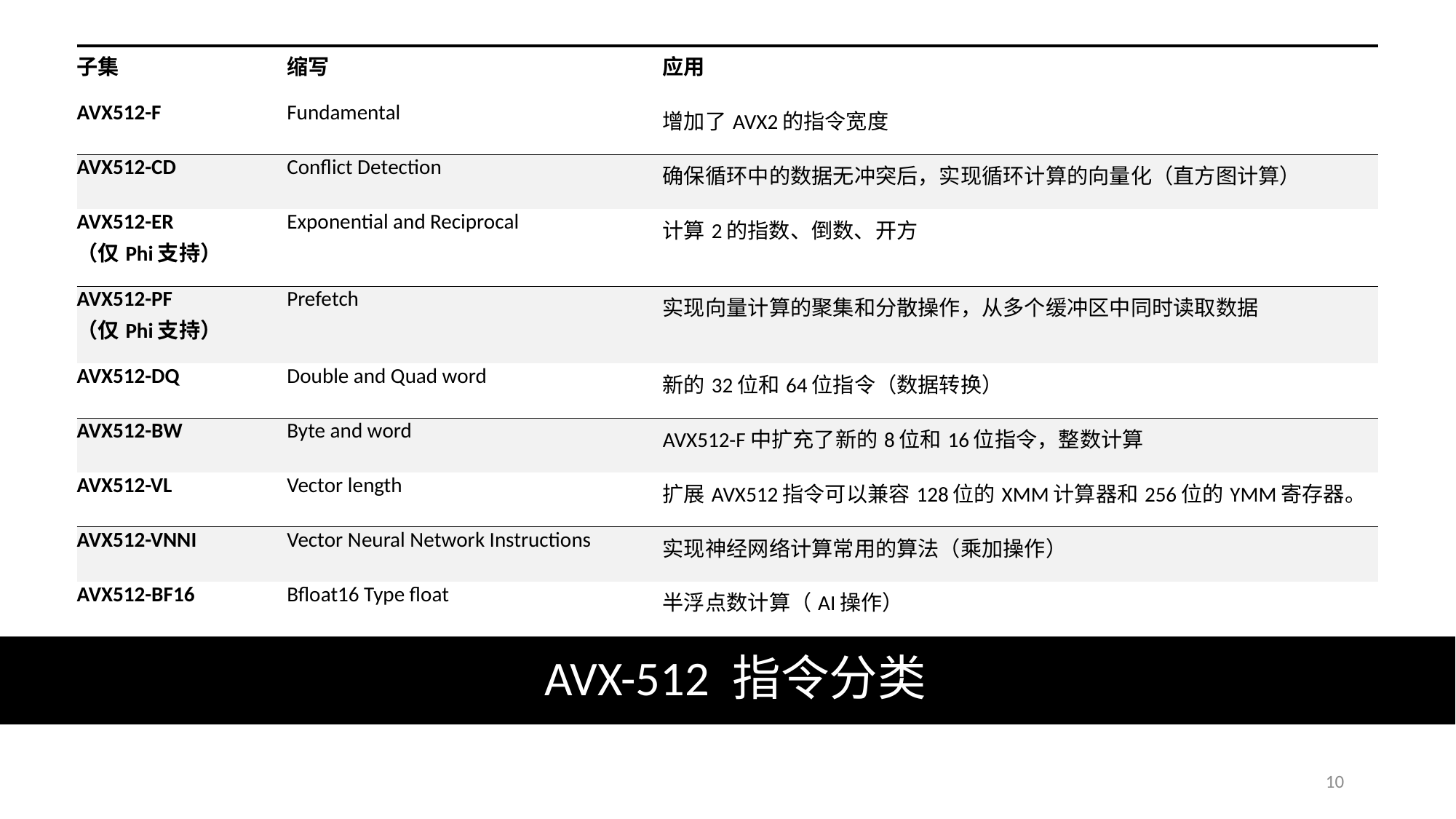

| 子集 | 缩写 | 应用 |
| --- | --- | --- |
| AVX512-F | Fundamental | 增加了AVX2的指令宽度 |
| AVX512-CD | Conflict Detection | 确保循环中的数据无冲突后，实现循环计算的向量化（直方图计算） |
| AVX512-ER （仅Phi支持） | Exponential and Reciprocal | 计算2的指数、倒数、开方 |
| AVX512-PF （仅Phi支持） | Prefetch | 实现向量计算的聚集和分散操作，从多个缓冲区中同时读取数据 |
| AVX512-DQ | Double and Quad word | 新的32位和64位指令（数据转换） |
| AVX512-BW | Byte and word | AVX512-F中扩充了新的8位和16位指令，整数计算 |
| AVX512-VL | Vector length | 扩展AVX512指令可以兼容128位的XMM计算器和256位的YMM寄存器。 |
| AVX512-VNNI | Vector Neural Network Instructions | 实现神经网络计算常用的算法（乘加操作） |
| AVX512-BF16 | Bfloat16 Type float | 半浮点数计算（AI操作） |
# AVX-512 指令分类

10